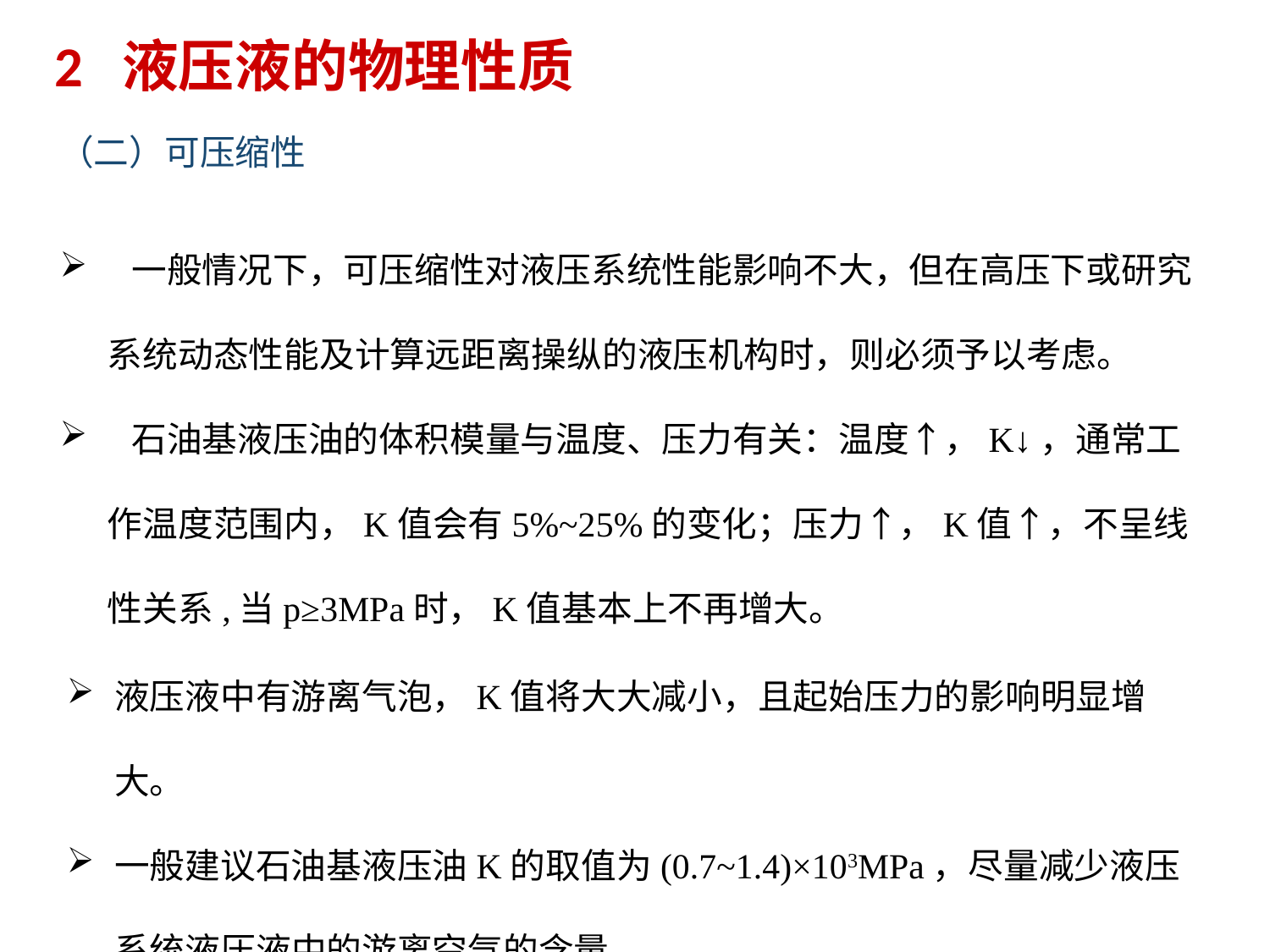

2  液压液的物理性质
（二）可压缩性
  一般情况下，可压缩性对液压系统性能影响不大，但在高压下或研究系统动态性能及计算远距离操纵的液压机构时，则必须予以考虑。
  石油基液压油的体积模量与温度、压力有关：温度↑，K↓，通常工作温度范围内，K值会有5%~25%的变化；压力↑，K值↑，不呈线性关系,当p≥3MPa时，K值基本上不再增大。
液压液中有游离气泡，K值将大大减小，且起始压力的影响明显增大。
一般建议石油基液压油K的取值为(0.7~1.4)×103MPa，尽量减少液压系统液压液中的游离空气的含量。
图2-1　油液弹簧的刚度计算简图